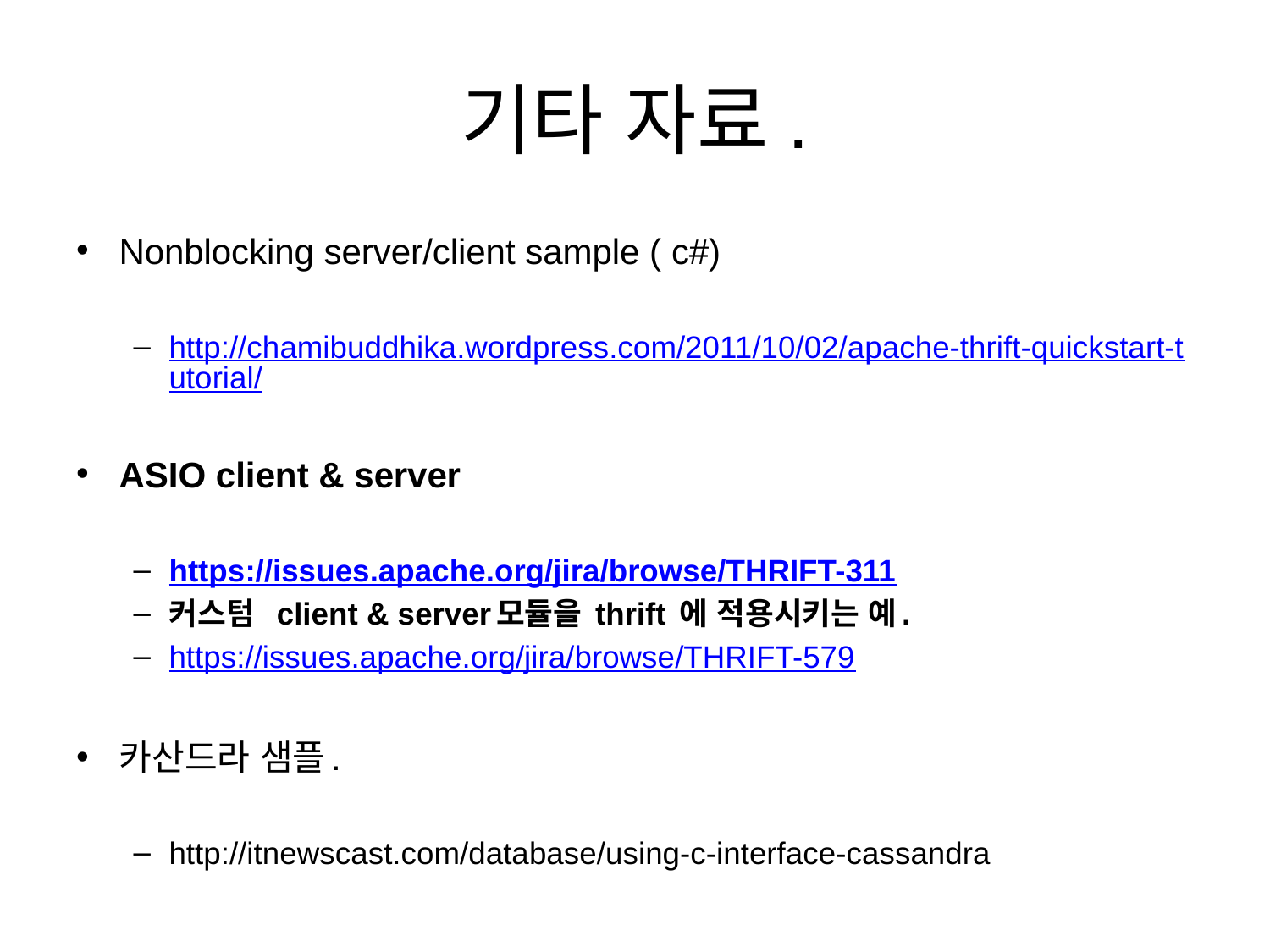

# 기타 자료.
Nonblocking server/client sample ( c#)

http://chamibuddhika.wordpress.com/2011/10/02/apache-thrift-quickstart-tutorial/

ASIO client & server

https://issues.apache.org/jira/browse/THRIFT-311
커스텀  client & server모듈을 thrift 에 적용시키는 예.
https://issues.apache.org/jira/browse/THRIFT-579

카산드라 샘플.

http://itnewscast.com/database/using-c-interface-cassandra